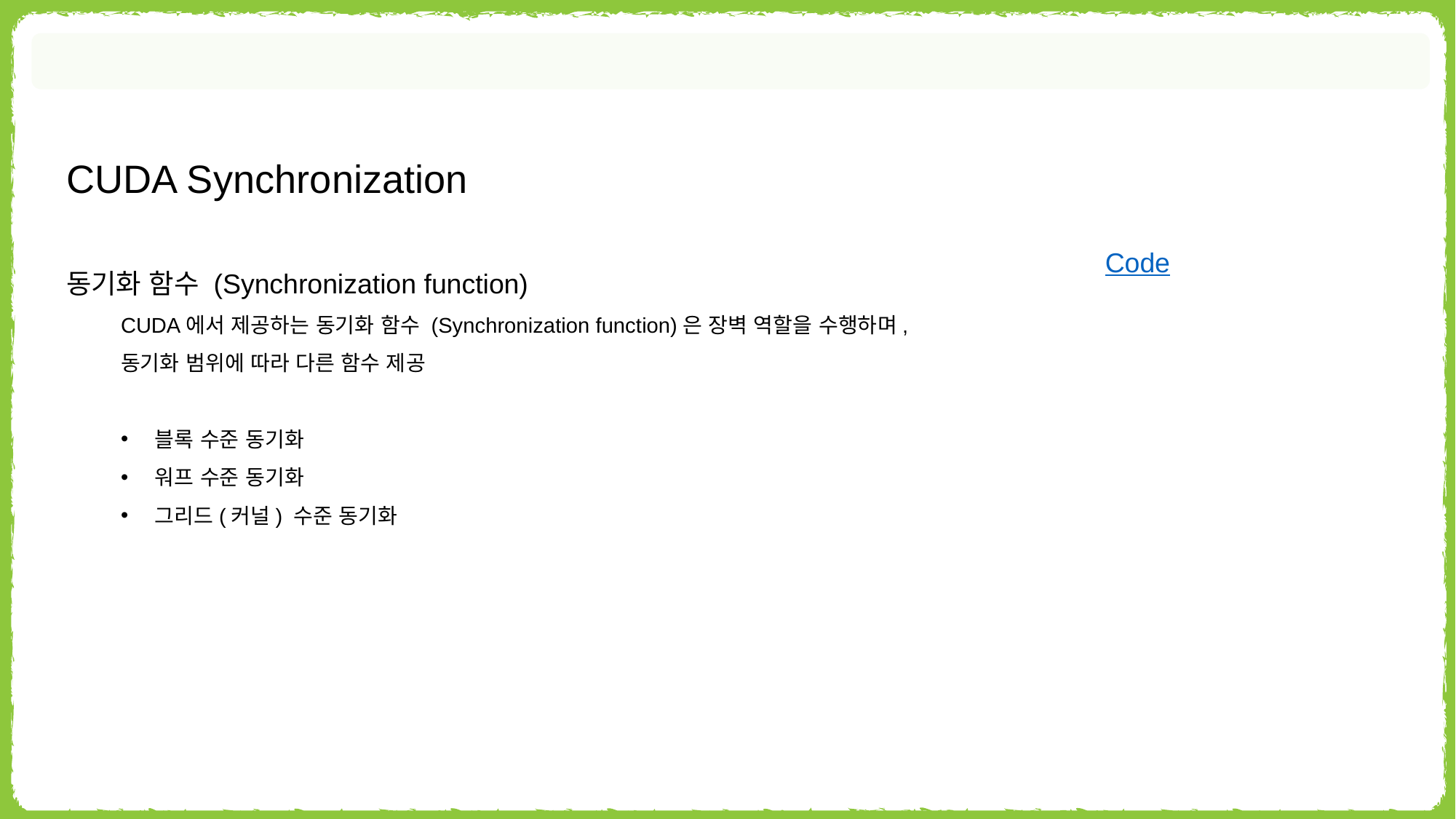

CUDA Synchronization
Code
동기화 함수 (Synchronization function)
CUDA에서 제공하는 동기화 함수 (Synchronization function)은 장벽 역할을 수행하며,
동기화 범위에 따라 다른 함수 제공

블록 수준 동기화
워프 수준 동기화
그리드(커널) 수준 동기화